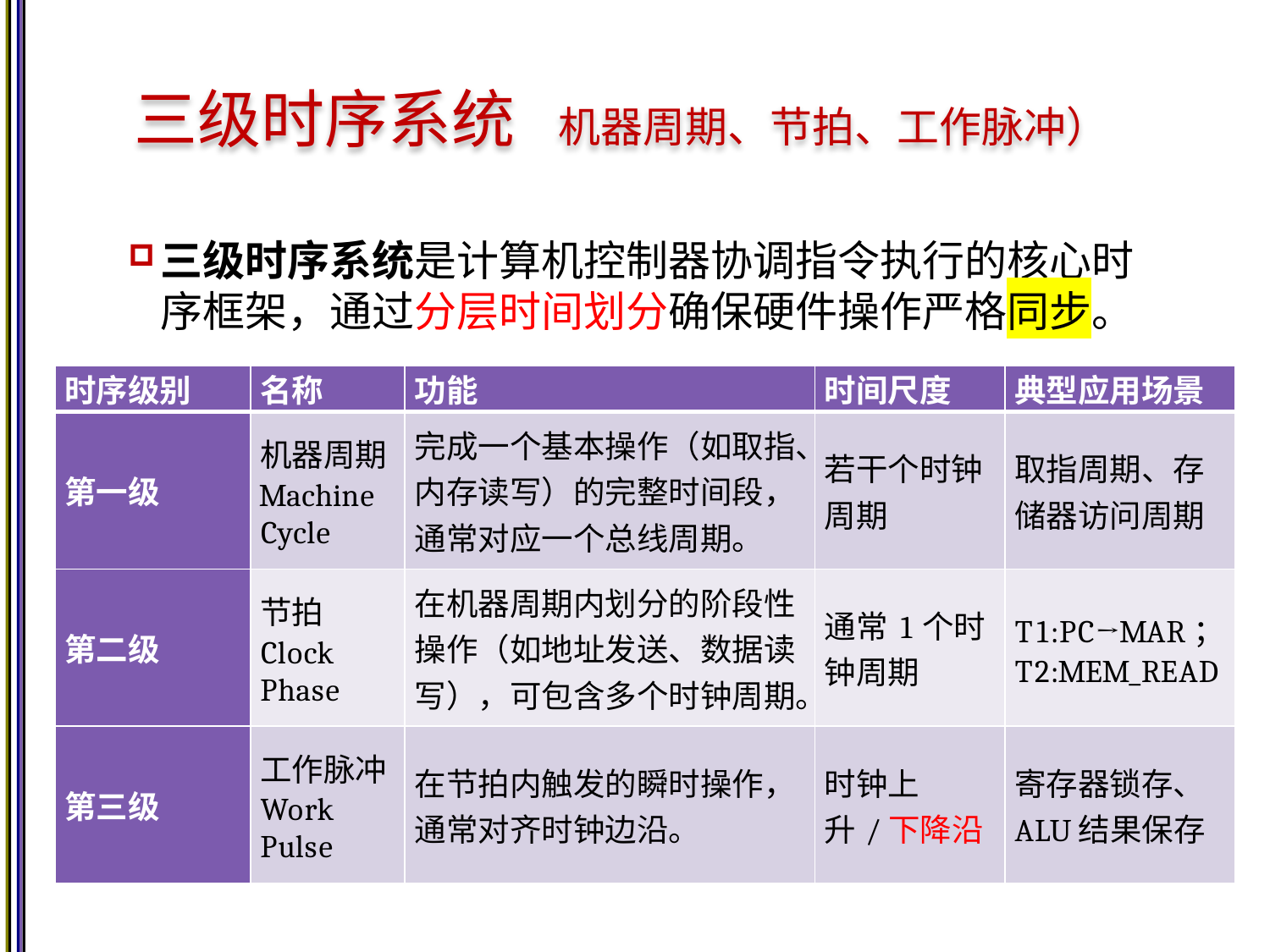

# 三级时序系统   ​​机器周期、节拍、工作脉冲​）
三级时序系统是计算机控制器协调指令执行的核心时序框架，通过分层时间划分确保硬件操作严格同步。
| 时序级别 | 名称 | 功能 | 时间尺度 | 典型应用场景 |
| --- | --- | --- | --- | --- |
| 第一级 | 机器周期 Machine Cycle | 完成一个基本操作（如取指、内存读写）的完整时间段，通常对应一个总线周期。 | 若干个时钟周期 | 取指周期、存储器访问周期 |
| 第二级 | 节拍 Clock Phase | 在机器周期内划分的阶段性操作（如地址发送、数据读写），可包含多个时钟周期。 | 通常1个时钟周期 | T1:PC→MAR；T2:MEM\_READ |
| 第三级 | 工作脉冲Work Pulse | 在节拍内触发的瞬时操作，通常对齐时钟边沿。 | 时钟上升/下降沿 | 寄存器锁存、ALU结果保存 |
66